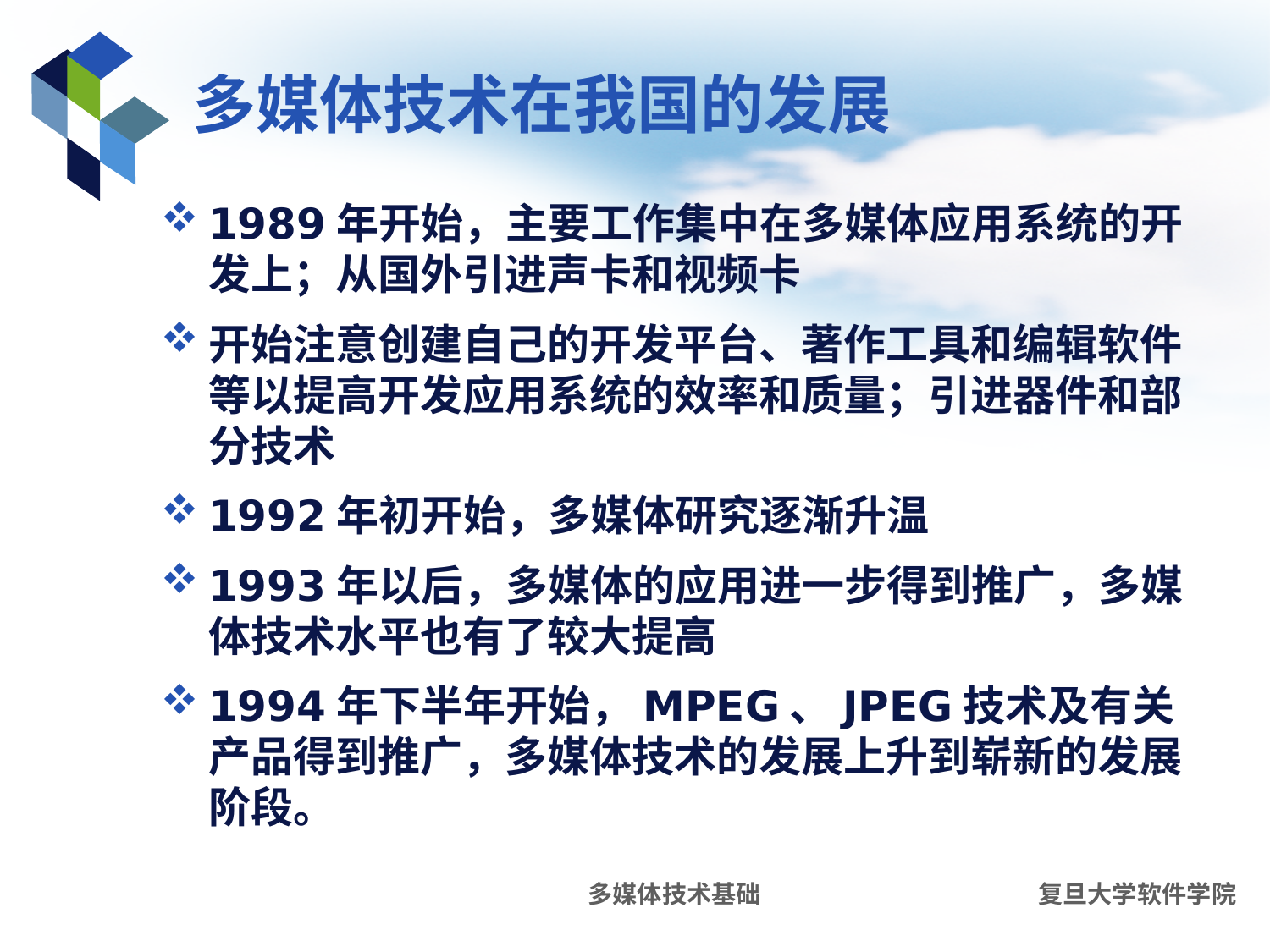

# 多媒体技术在我国的发展
1989年开始，主要工作集中在多媒体应用系统的开发上；从国外引进声卡和视频卡
开始注意创建自己的开发平台、著作工具和编辑软件等以提高开发应用系统的效率和质量；引进器件和部分技术
1992年初开始，多媒体研究逐渐升温
1993年以后，多媒体的应用进一步得到推广，多媒体技术水平也有了较大提高
1994年下半年开始，MPEG、JPEG技术及有关产品得到推广，多媒体技术的发展上升到崭新的发展阶段。
多媒体技术基础